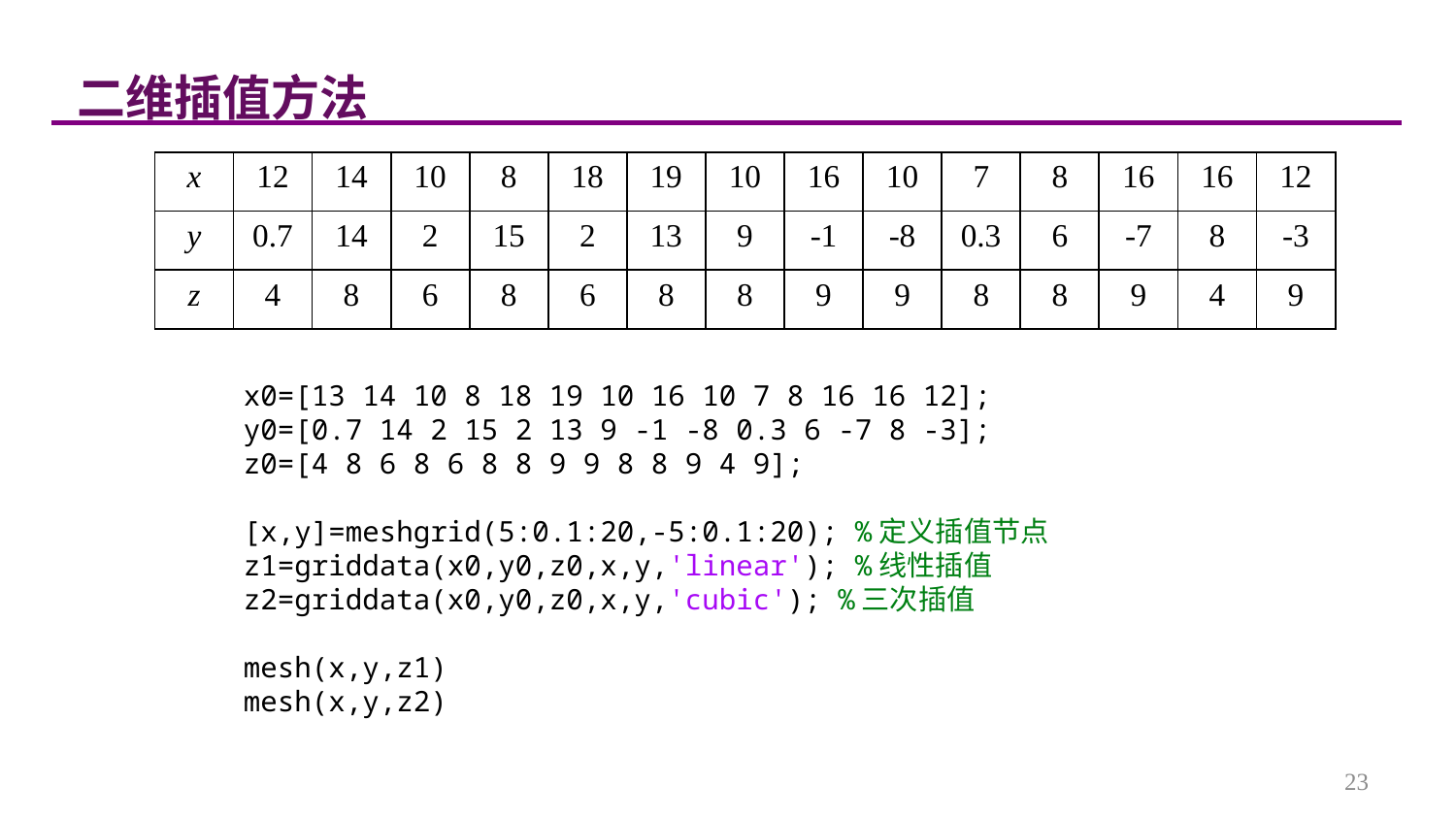

二维插值方法
| x | 12 | 14 | 10 | 8 | 18 | 19 | 10 | 16 | 10 | 7 | 8 | 16 | 16 | 12 |
| --- | --- | --- | --- | --- | --- | --- | --- | --- | --- | --- | --- | --- | --- | --- |
| y | 0.7 | 14 | 2 | 15 | 2 | 13 | 9 | -1 | -8 | 0.3 | 6 | -7 | 8 | -3 |
| z | 4 | 8 | 6 | 8 | 6 | 8 | 8 | 9 | 9 | 8 | 8 | 9 | 4 | 9 |
x0=[13 14 10 8 18 19 10 16 10 7 8 16 16 12];
y0=[0.7 14 2 15 2 13 9 -1 -8 0.3 6 -7 8 -3];
z0=[4 8 6 8 6 8 8 9 9 8 8 9 4 9];

[x,y]=meshgrid(5:0.1:20,-5:0.1:20); %定义插值节点
z1=griddata(x0,y0,z0,x,y,'linear'); %线性插值
z2=griddata(x0,y0,z0,x,y,'cubic'); %三次插值

mesh(x,y,z1)
mesh(x,y,z2)
23